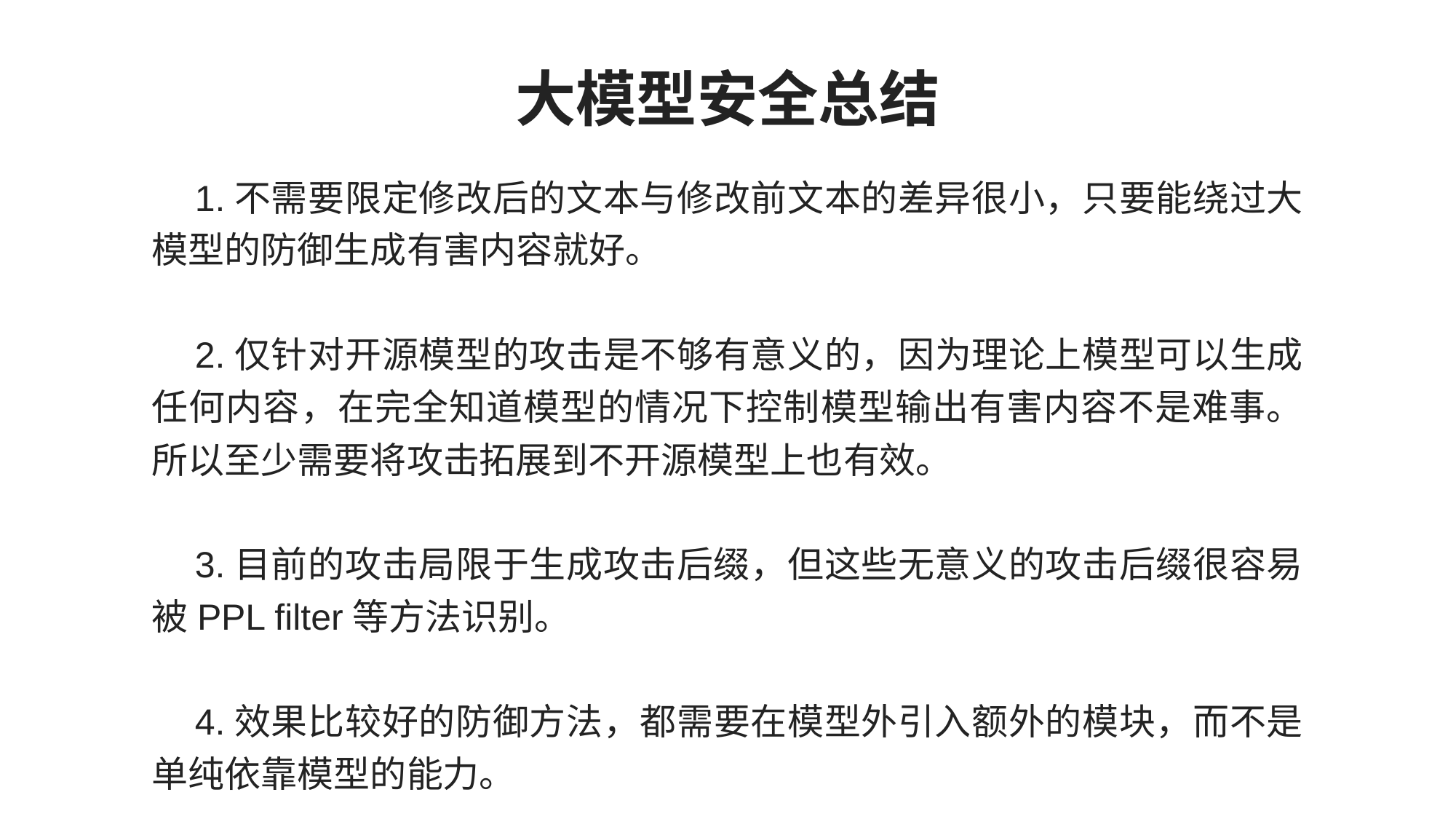

大模型安全总结
    1.不需要限定修改后的文本与修改前文本的差异很小，只要能绕过大模型的防御生成有害内容就好。

    2.仅针对开源模型的攻击是不够有意义的，因为理论上模型可以生成任何内容，在完全知道模型的情况下控制模型输出有害内容不是难事。所以至少需要将攻击拓展到不开源模型上也有效。

    3.目前的攻击局限于生成攻击后缀，但这些无意义的攻击后缀很容易被PPL filter等方法识别。

    4.效果比较好的防御方法，都需要在模型外引入额外的模块，而不是单纯依靠模型的能力。